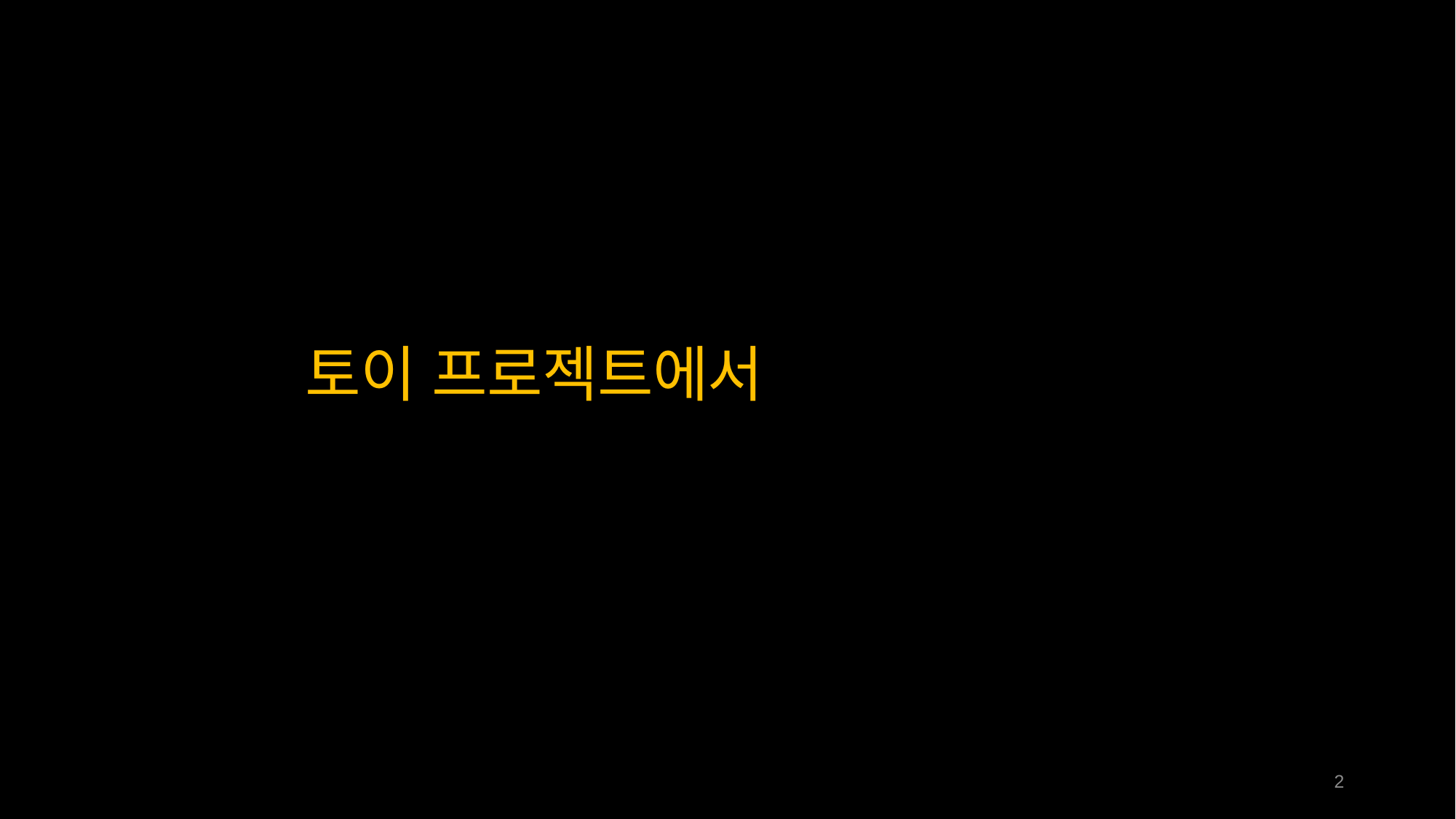

이번 특강의 목표
토이 프로젝트에서 Git, Github를
활용하여 프로젝트를 체계적으로 관리
2